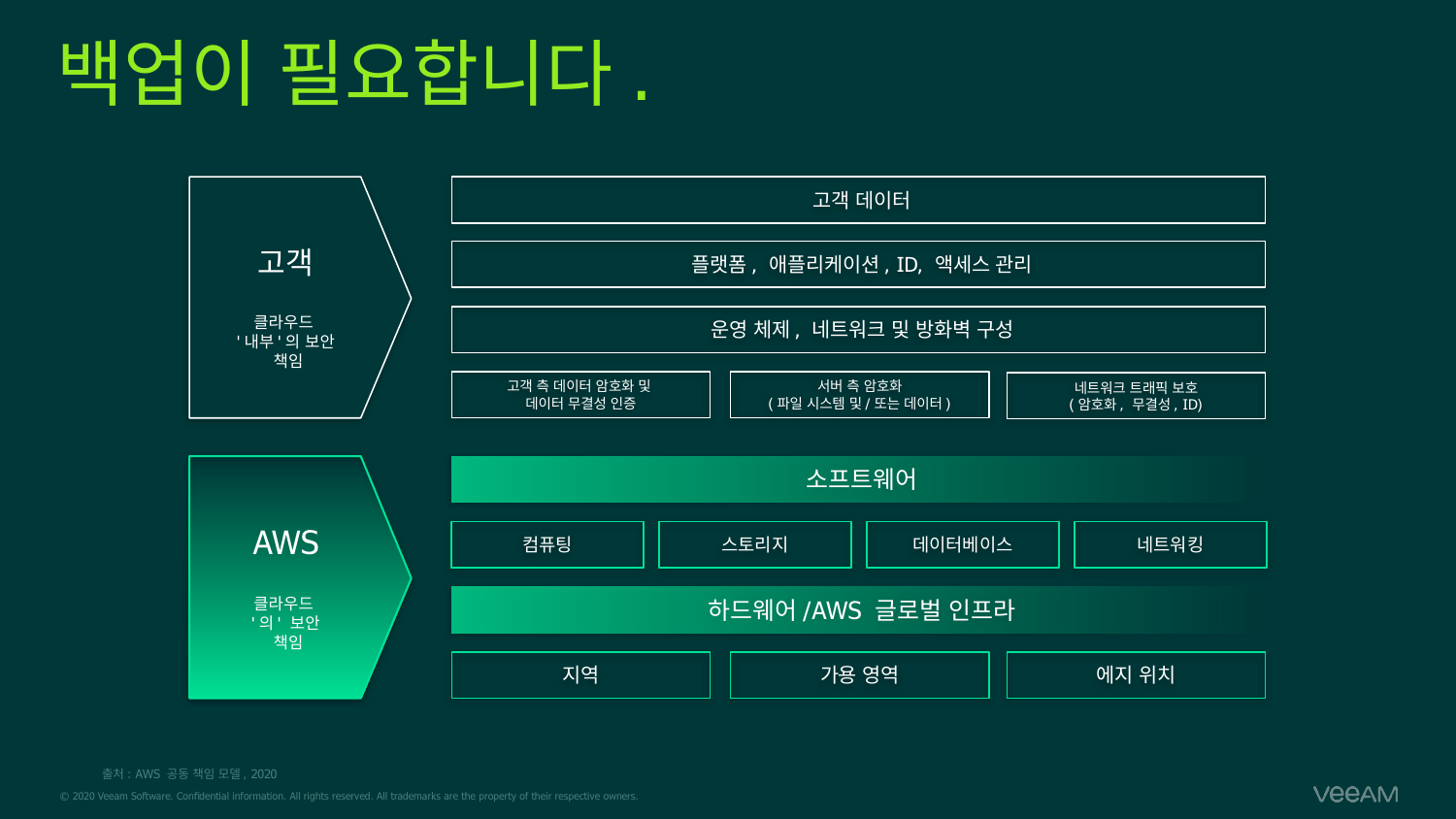

# 백업이 필요합니다.
고객

클라우드
'내부'의 보안
 책임
고객 데이터
플랫폼, 애플리케이션, ID, 액세스 관리
운영 체제, 네트워크 및 방화벽 구성
서버 측 암호화
(파일 시스템 및/또는 데이터)
고객 측 데이터 암호화 및
데이터 무결성 인증
네트워크 트래픽 보호
(암호화, 무결성, ID)
AWS

클라우드
'의' 보안
 책임
소프트웨어
컴퓨팅
스토리지
데이터베이스
네트워킹
하드웨어/AWS 글로벌 인프라
지역
가용 영역
에지 위치
출처: AWS 공동 책임 모델, 2020